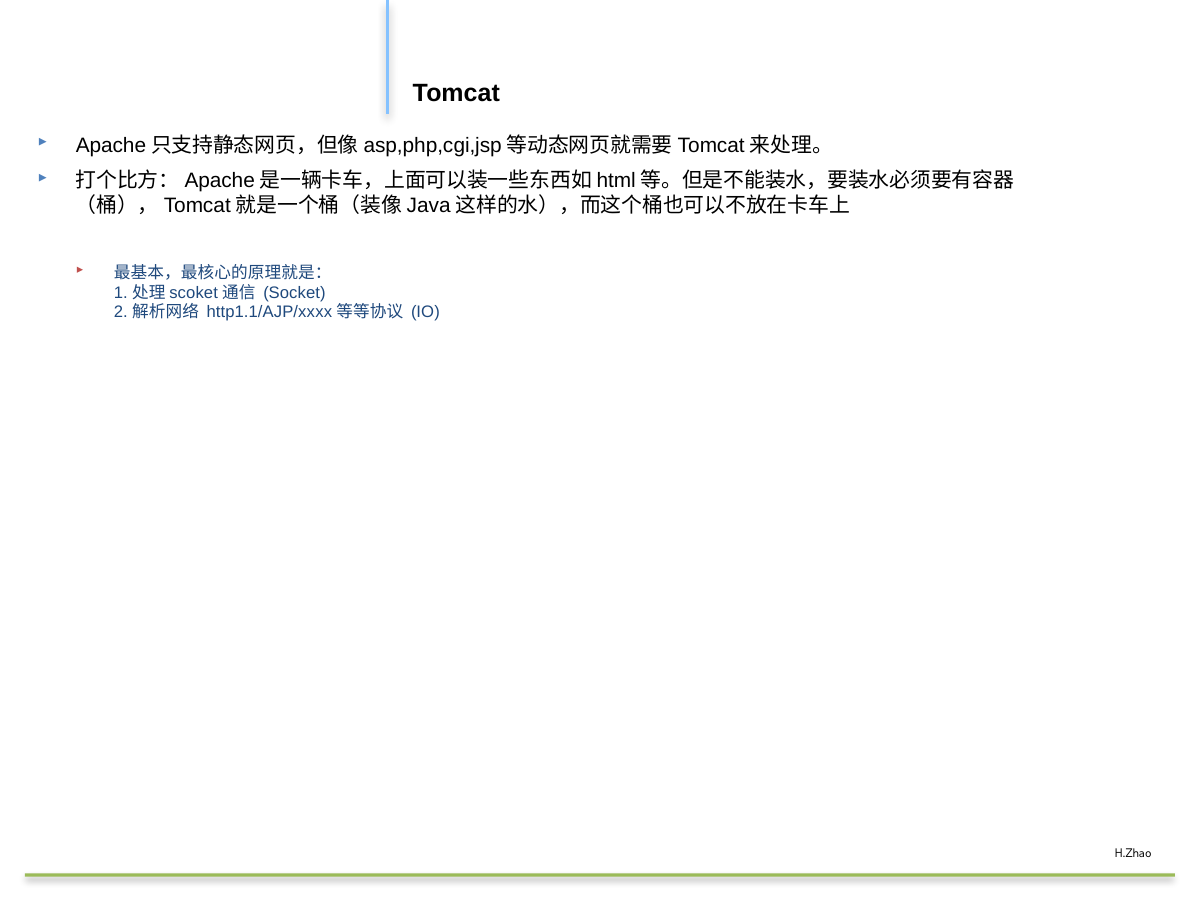

#
Tomcat
Apache只支持静态网页，但像asp,php,cgi,jsp等动态网页就需要Tomcat来处理。
打个比方：Apache是一辆卡车，上面可以装一些东西如html等。但是不能装水，要装水必须要有容器（桶），Tomcat就是一个桶（装像Java这样的水），而这个桶也可以不放在卡车上

最基本，最核心的原理就是： 
1.处理scoket通信 (Socket) 
2.解析网络 http1.1/AJP/xxxx等等协议 (IO)